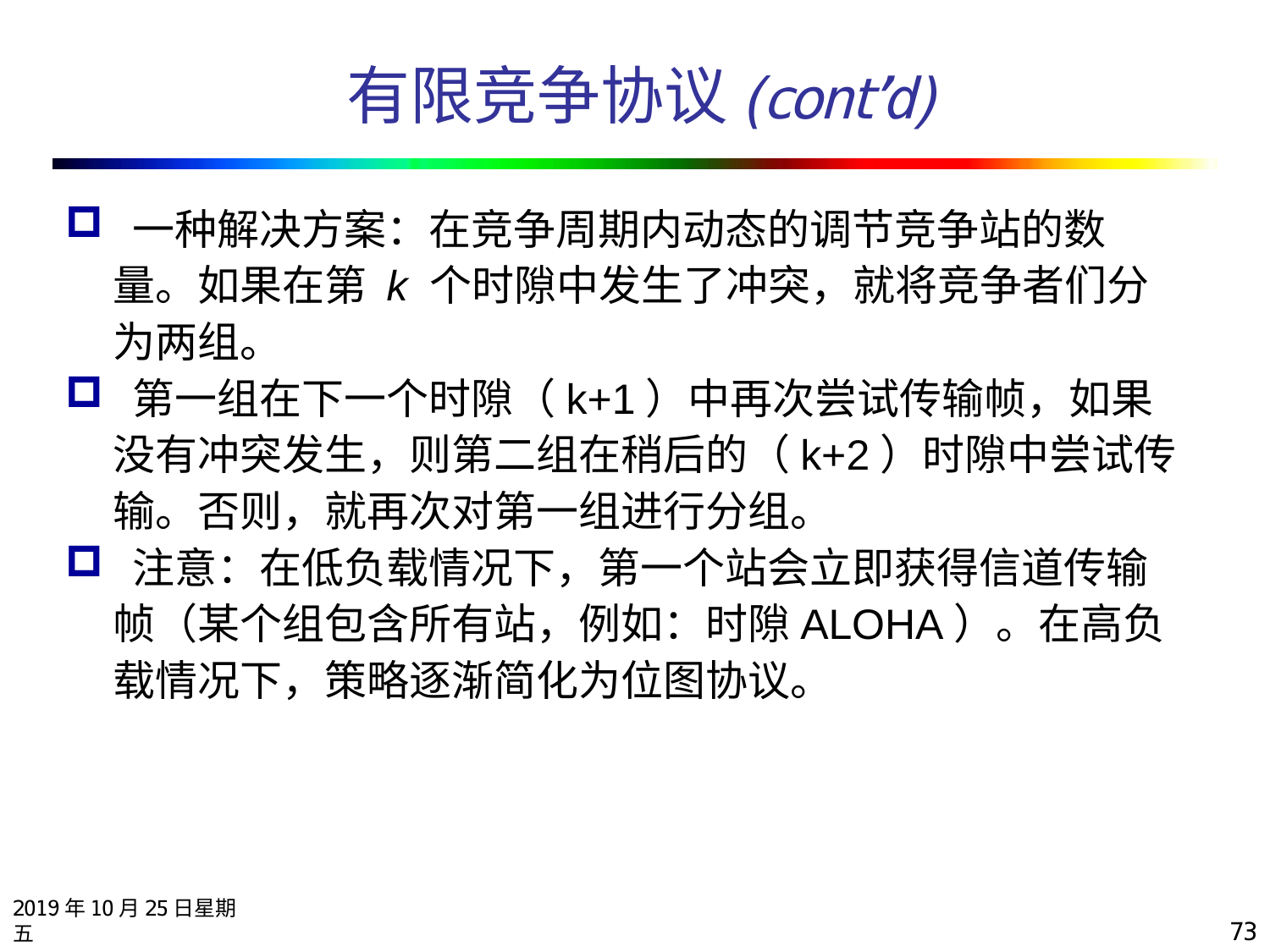

# 有限竞争协议(cont’d)
 一种解决方案：在竞争周期内动态的调节竞争站的数量。如果在第 k 个时隙中发生了冲突，就将竞争者们分为两组。
 第一组在下一个时隙（k+1）中再次尝试传输帧，如果没有冲突发生，则第二组在稍后的（k+2）时隙中尝试传输。否则，就再次对第一组进行分组。
 注意：在低负载情况下，第一个站会立即获得信道传输帧（某个组包含所有站，例如：时隙ALOHA）。在高负载情况下，策略逐渐简化为位图协议。
2019年10月25日星期五
73